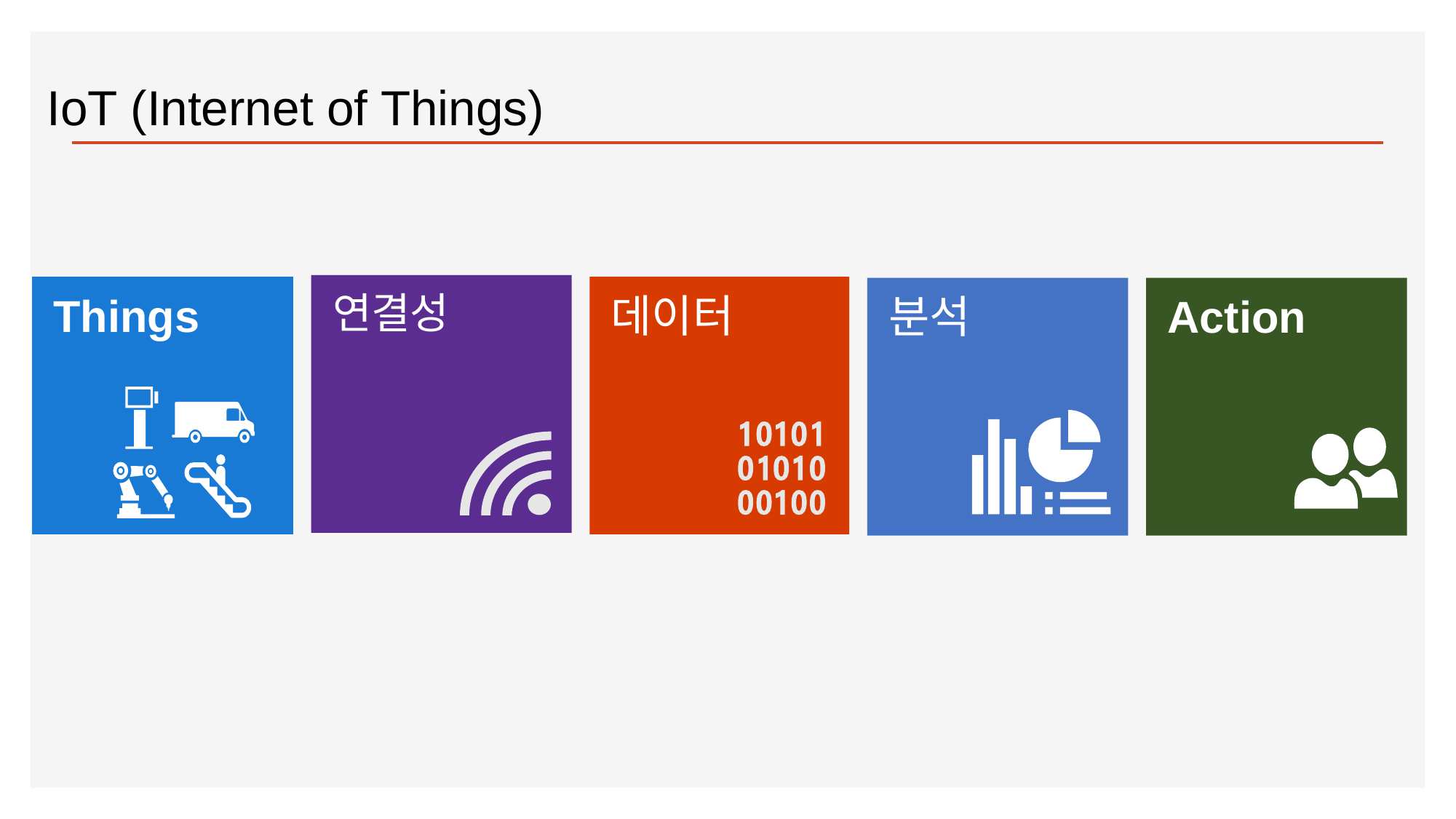

IoT (Internet of Things)

연결성
Things
데이터
분석
Action